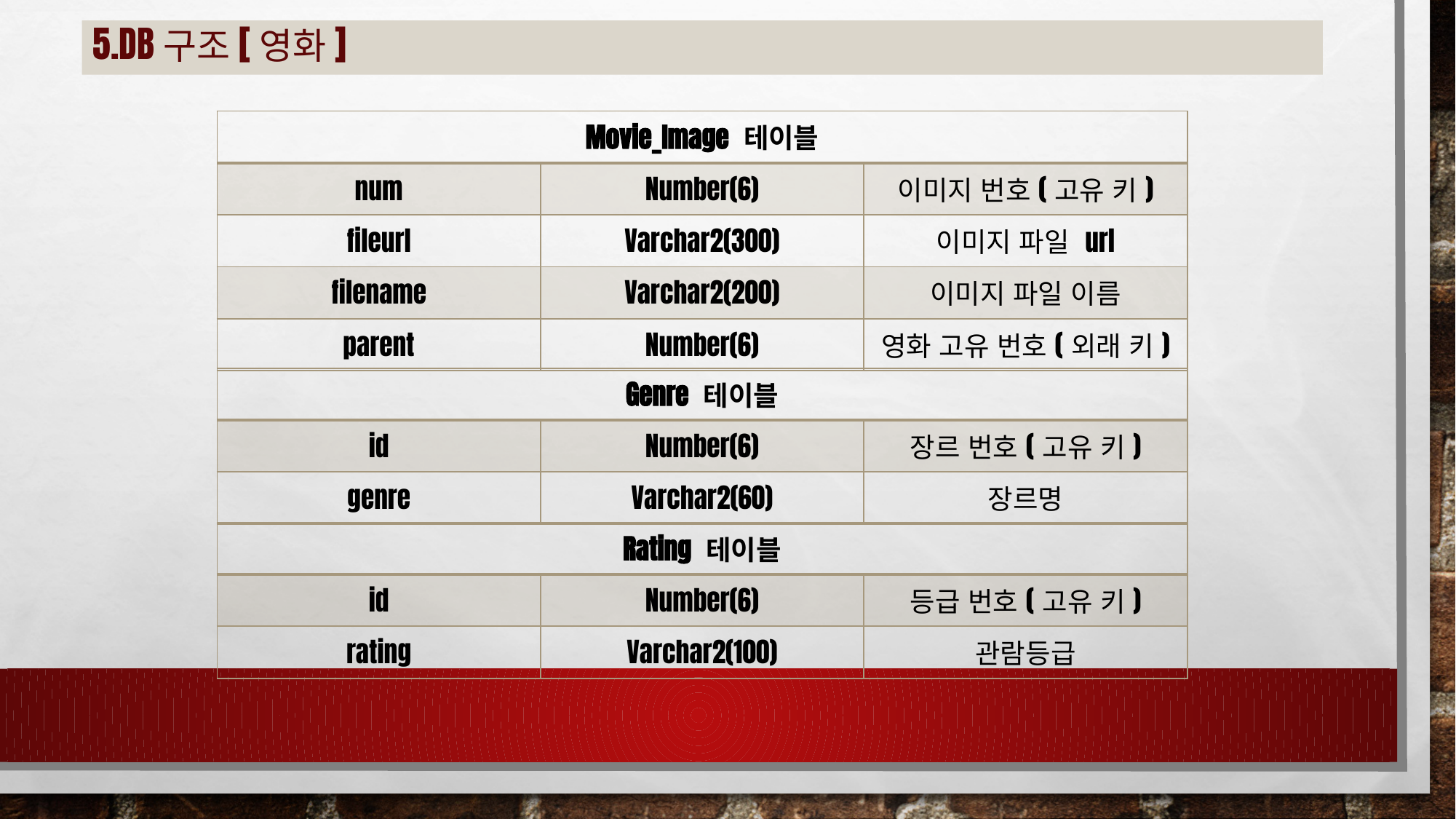

# 5.DB구조[영화]
| Movie\_Image 테이블 |  |  |
| --- | --- | --- |
| num | Number(6) | 이미지 번호(고유 키) |
| fileurl | Varchar2(300) | 이미지 파일 url |
| filename | Varchar2(200) | 이미지 파일 이름 |
| parent | Number(6) | 영화 고유 번호(외래 키) |
| Genre 테이블 |  |  |
| --- | --- | --- |
| id | Number(6) | 장르 번호(고유 키) |
| genre | Varchar2(60) | 장르명 |
| Rating 테이블 |  |  |
| --- | --- | --- |
| id | Number(6) | 등급 번호(고유 키) |
| rating | Varchar2(100) | 관람등급 |